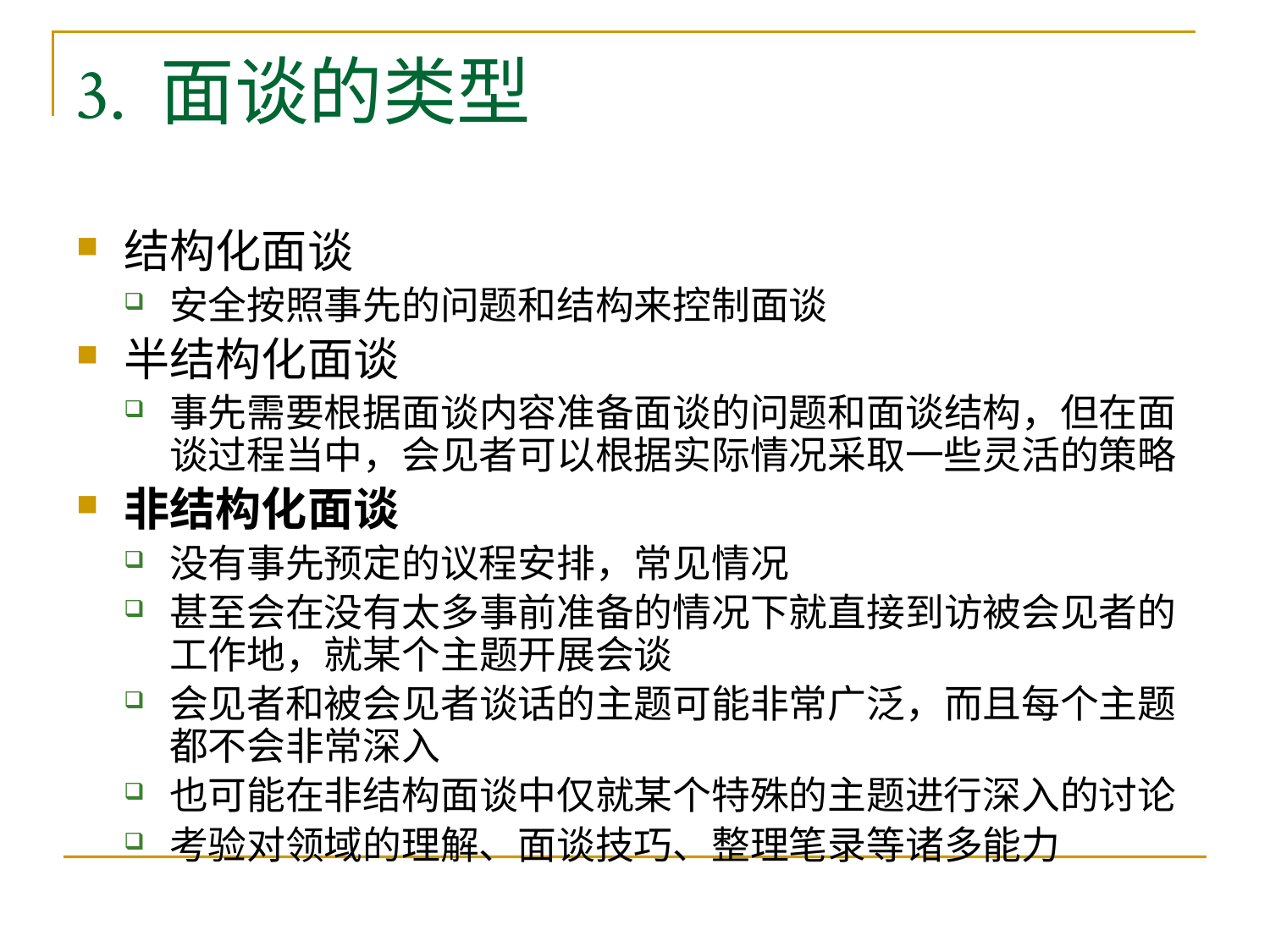

# 3. 面谈的类型
结构化面谈
安全按照事先的问题和结构来控制面谈
半结构化面谈
事先需要根据面谈内容准备面谈的问题和面谈结构，但在面谈过程当中，会见者可以根据实际情况采取一些灵活的策略
非结构化面谈
没有事先预定的议程安排，常见情况
甚至会在没有太多事前准备的情况下就直接到访被会见者的工作地，就某个主题开展会谈
会见者和被会见者谈话的主题可能非常广泛，而且每个主题都不会非常深入
也可能在非结构面谈中仅就某个特殊的主题进行深入的讨论
考验对领域的理解、面谈技巧、整理笔录等诸多能力